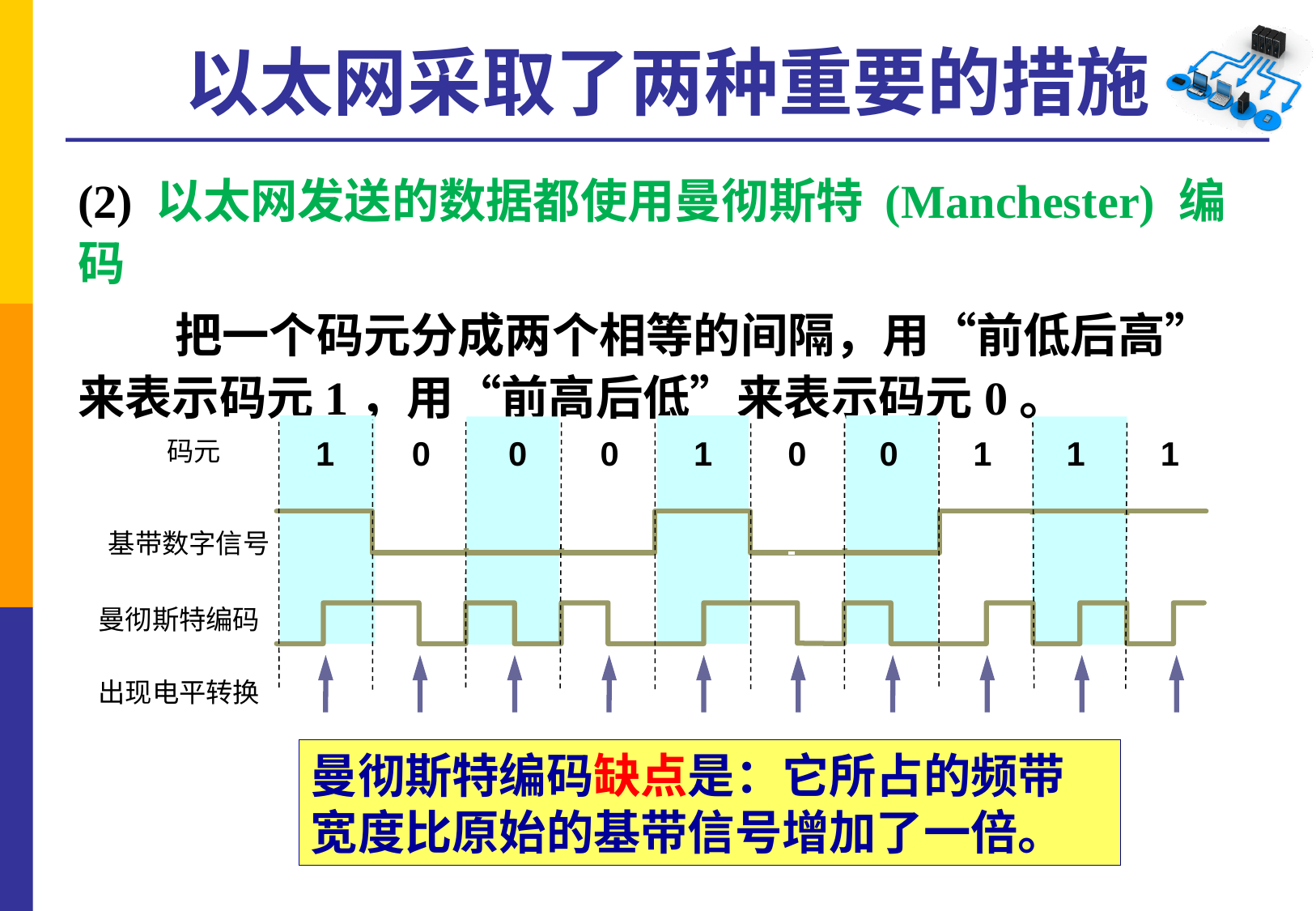

# 以太网采取了两种重要的措施
(2) 以太网发送的数据都使用曼彻斯特 (Manchester) 编码
        把一个码元分成两个相等的间隔，用“前低后高”来表示码元1，用“前高后低”来表示码元0。

1
0
0
0
1
0
0
1
1
1
 码元

    基带数字信号

曼彻斯特编码

出现电平转换
曼彻斯特编码缺点是：它所占的频带宽度比原始的基带信号增加了一倍。